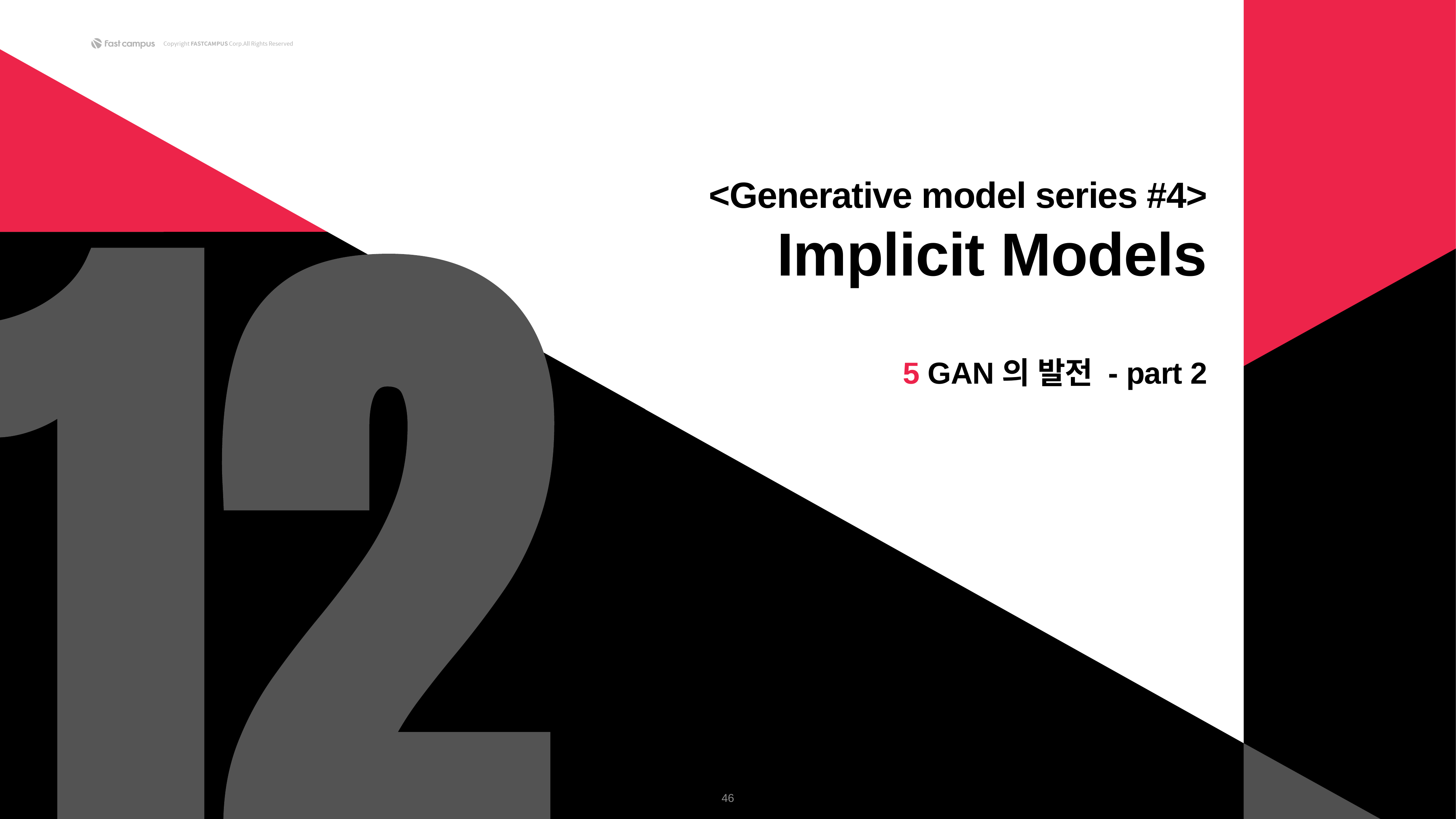

1
2
<Generative model series #4>
Implicit Models

5 GAN의 발전 - part 2

46